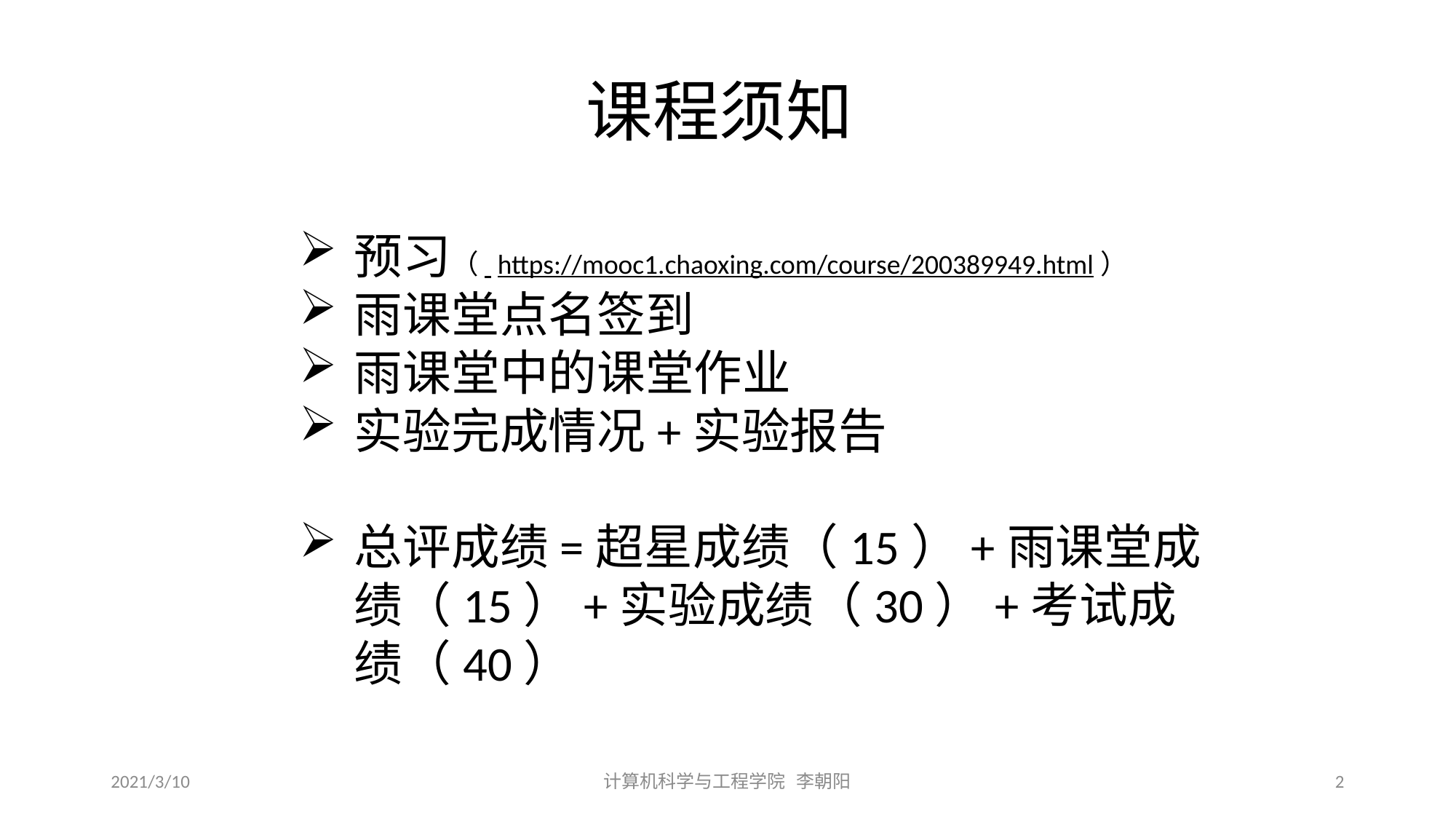

# 课程须知
预习（  https://mooc1.chaoxing.com/course/200389949.html）
雨课堂点名签到
雨课堂中的课堂作业
实验完成情况+实验报告

总评成绩=超星成绩（15）+雨课堂成绩（15）+实验成绩（30）+考试成绩（40）

2021/3/10
计算机科学与工程学院  李朝阳
2